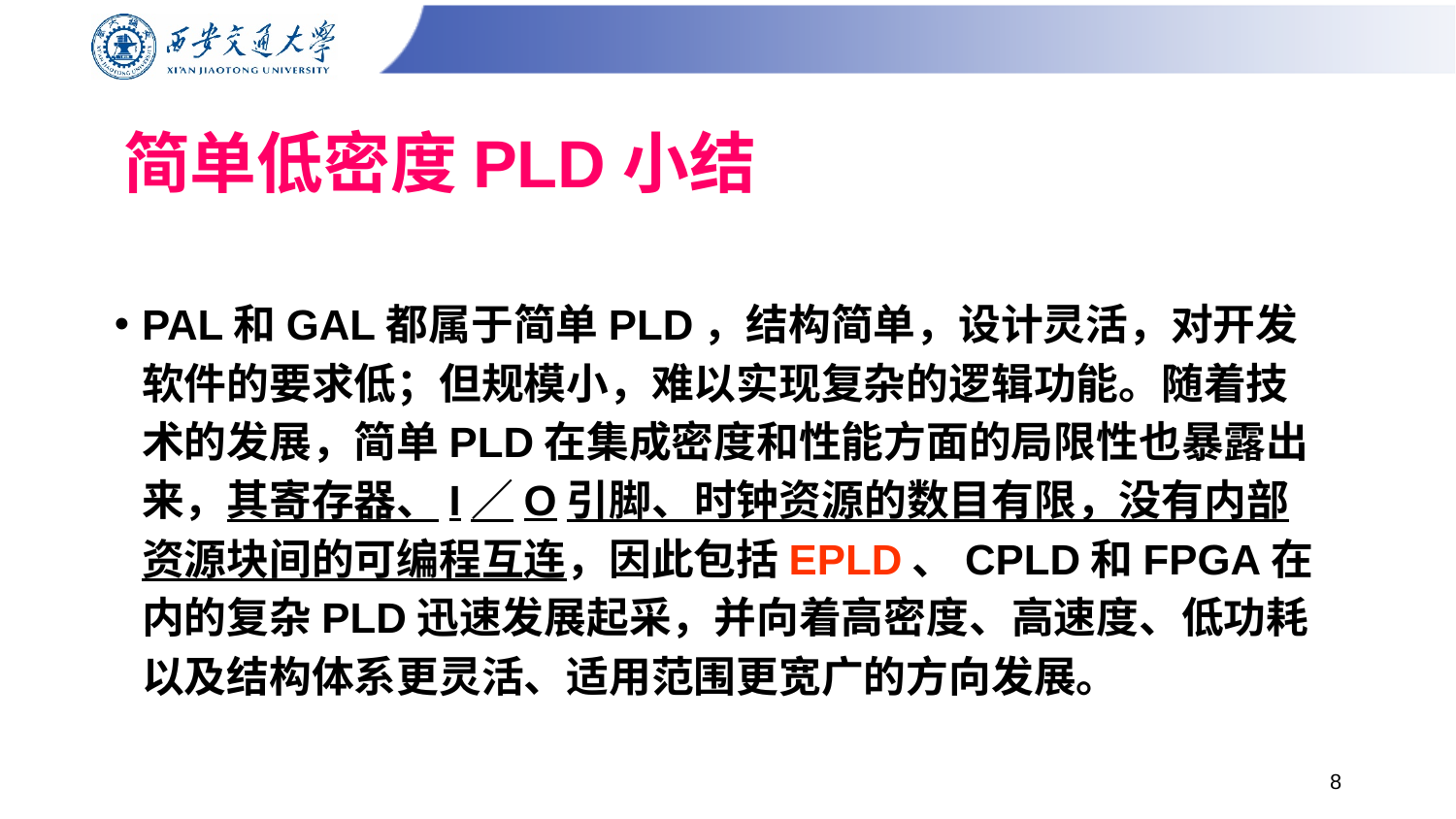

# 简单低密度PLD小结
PAL和GAL都属于简单PLD，结构简单，设计灵活，对开发软件的要求低；但规模小，难以实现复杂的逻辑功能。随着技术的发展，简单PLD在集成密度和性能方面的局限性也暴露出来，其寄存器、I／O引脚、时钟资源的数目有限，没有内部资源块间的可编程互连，因此包括EPLD、CPLD和FPGA在内的复杂PLD迅速发展起采，并向着高密度、高速度、低功耗以及结构体系更灵活、适用范围更宽广的方向发展。
8